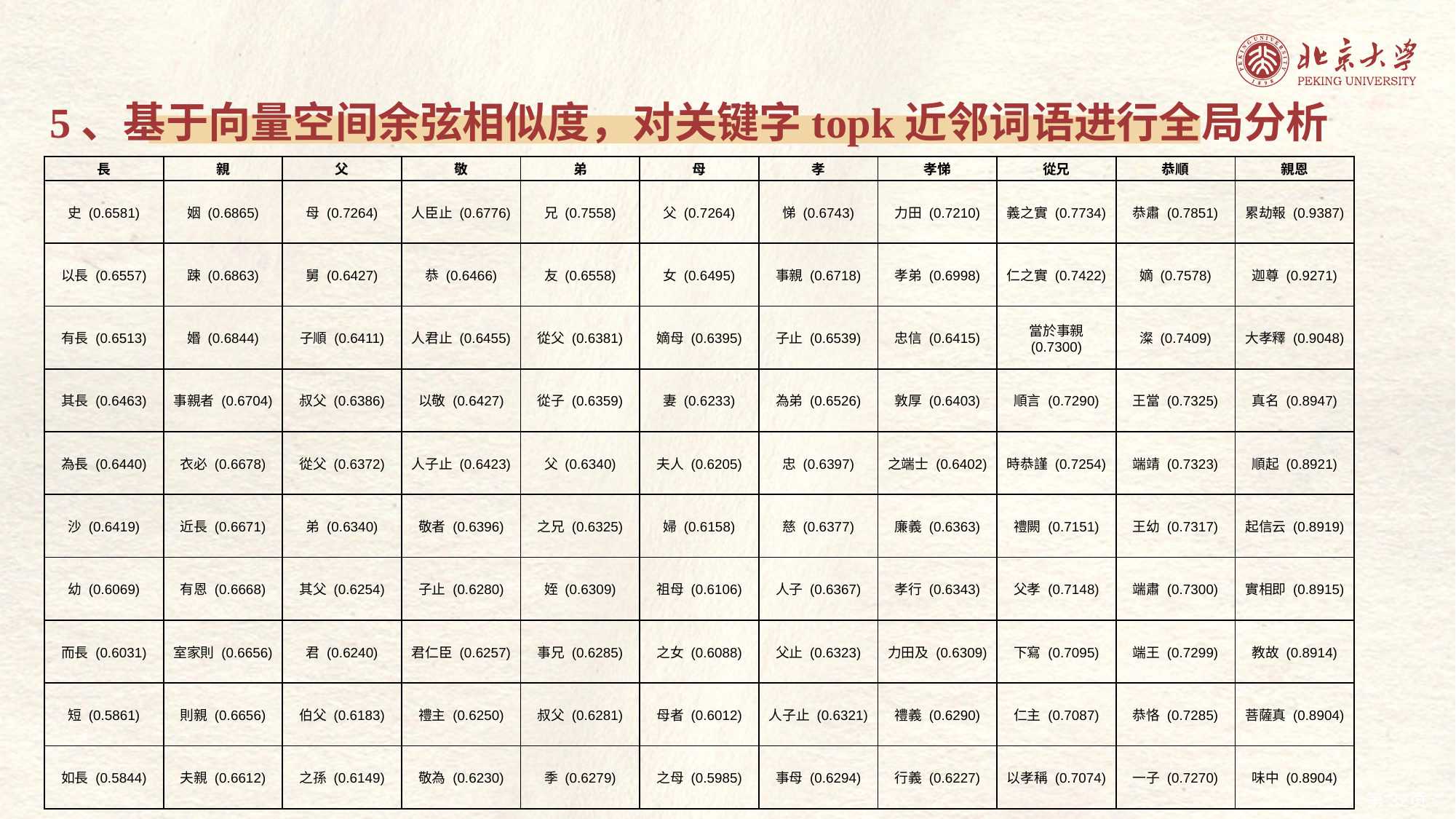

5、基于向量空间余弦相似度，对关键字topk近邻词语进行全局分析

| 長 | 親 | 父 | 敬 | 弟 | 母 | 孝 | 孝悌 | 從兄 | 恭順 | 親恩 |
| --- | --- | --- | --- | --- | --- | --- | --- | --- | --- | --- |
| 史 (0.6581) | 姻 (0.6865) | 母 (0.7264) | 人臣止 (0.6776) | 兄 (0.7558) | 父 (0.7264) | 悌 (0.6743) | 力田 (0.7210) | 義之實 (0.7734) | 恭肅 (0.7851) | 累劫報 (0.9387) |
| 以長 (0.6557) | 踈 (0.6863) | 舅 (0.6427) | 恭 (0.6466) | 友 (0.6558) | 女 (0.6495) | 事親 (0.6718) | 孝弟 (0.6998) | 仁之實 (0.7422) | 嫡 (0.7578) | 迦尊 (0.9271) |
| 有長 (0.6513) | 㛰 (0.6844) | 子順 (0.6411) | 人君止 (0.6455) | 從父 (0.6381) | 嫡母 (0.6395) | 子止 (0.6539) | 忠信 (0.6415) | 當於事親 (0.7300) | 澯 (0.7409) | 大孝釋 (0.9048) |
| 其長 (0.6463) | 事親者 (0.6704) | 叔父 (0.6386) | 以敬 (0.6427) | 從子 (0.6359) | 妻 (0.6233) | 為弟 (0.6526) | 敦厚 (0.6403) | 順言 (0.7290) | 王當 (0.7325) | 真名 (0.8947) |
| 為長 (0.6440) | 衣必 (0.6678) | 從父 (0.6372) | 人子止 (0.6423) | 父 (0.6340) | 夫人 (0.6205) | 忠 (0.6397) | 之端士 (0.6402) | 時恭謹 (0.7254) | 端靖 (0.7323) | 順起 (0.8921) |
| 沙 (0.6419) | 近長 (0.6671) | 弟 (0.6340) | 敬者 (0.6396) | 之兄 (0.6325) | 婦 (0.6158) | 慈 (0.6377) | 廉義 (0.6363) | 禮闕 (0.7151) | 王幼 (0.7317) | 起信云 (0.8919) |
| 幼 (0.6069) | 有恩 (0.6668) | 其父 (0.6254) | 子止 (0.6280) | 姪 (0.6309) | 祖母 (0.6106) | 人子 (0.6367) | 孝行 (0.6343) | 父孝 (0.7148) | 端肅 (0.7300) | 實相即 (0.8915) |
| 而長 (0.6031) | 室家則 (0.6656) | 君 (0.6240) | 君仁臣 (0.6257) | 事兄 (0.6285) | 之女 (0.6088) | 父止 (0.6323) | 力田及 (0.6309) | 下寫 (0.7095) | 端王 (0.7299) | 教故 (0.8914) |
| 短 (0.5861) | 則親 (0.6656) | 伯父 (0.6183) | 禮主 (0.6250) | 叔父 (0.6281) | 母者 (0.6012) | 人子止 (0.6321) | 禮義 (0.6290) | 仁主 (0.7087) | 恭恪 (0.7285) | 菩薩真 (0.8904) |
| 如長 (0.5844) | 夫親 (0.6612) | 之孫 (0.6149) | 敬為 (0.6230) | 季 (0.6279) | 之母 (0.5985) | 事母 (0.6294) | 行義 (0.6227) | 以孝稱 (0.7074) | 一子 (0.7270) | 味中 (0.8904) |
32